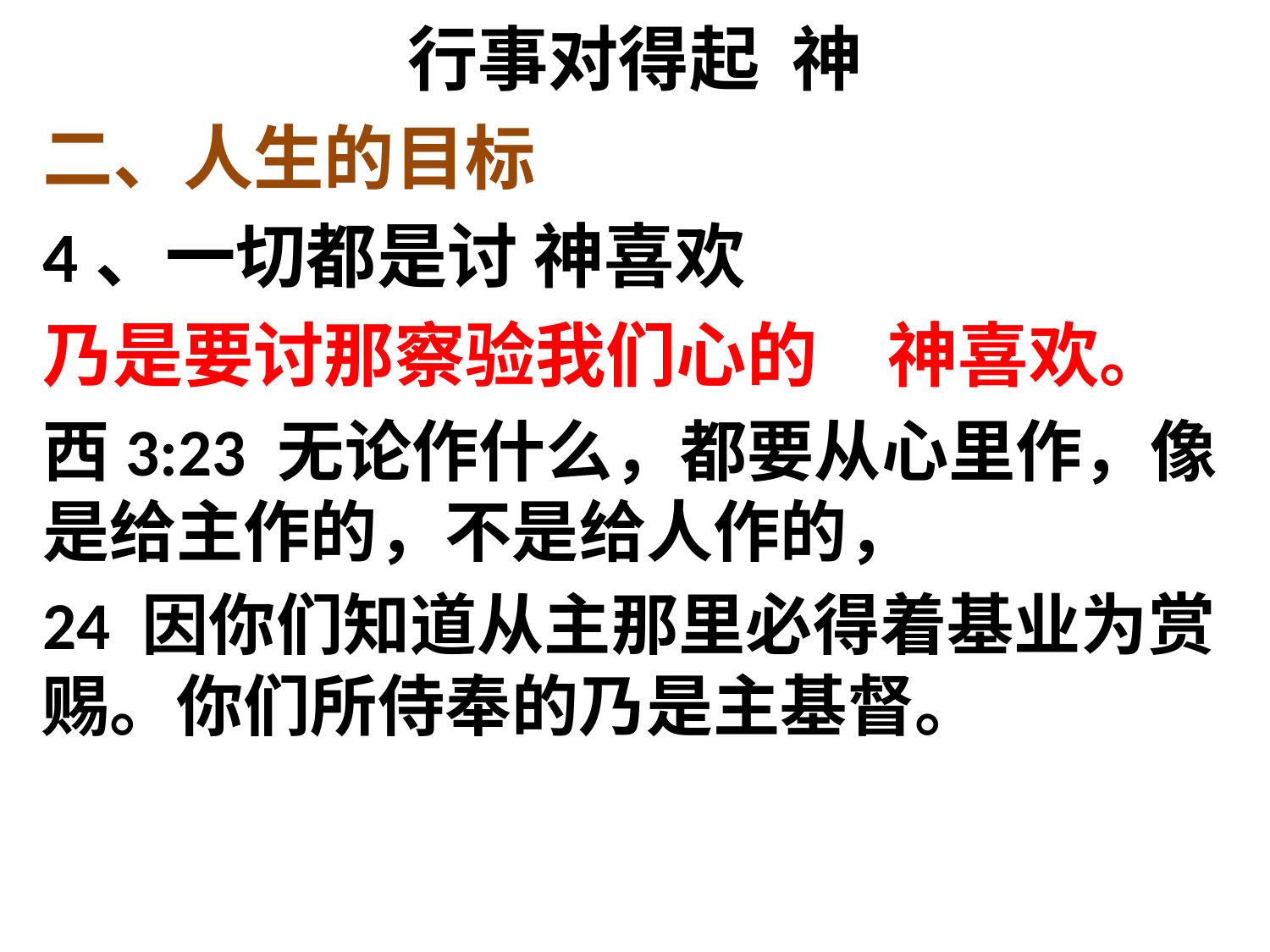

# 行事对得起  神
二、人生的目标
4、一切都是讨 神喜欢
乃是要讨那察验我们心的　神喜欢。
西3:23 无论作什么，都要从心里作，像是给主作的，不是给人作的，
24 因你们知道从主那里必得着基业为赏赐。你们所侍奉的乃是主基督。